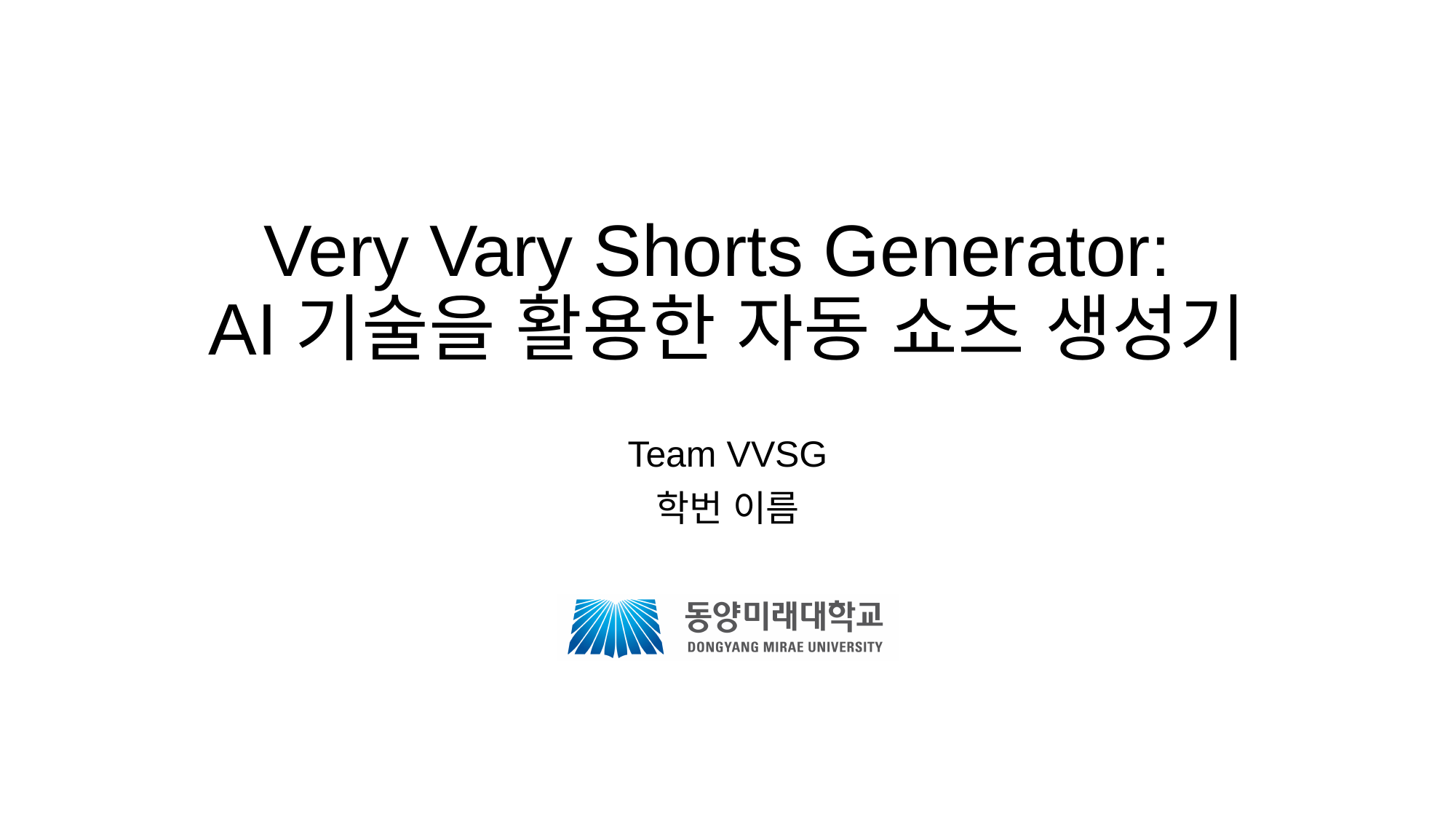

# Very Vary Shorts Generator: AI기술을 활용한 자동 쇼츠 생성기
Team VVSG
학번 이름